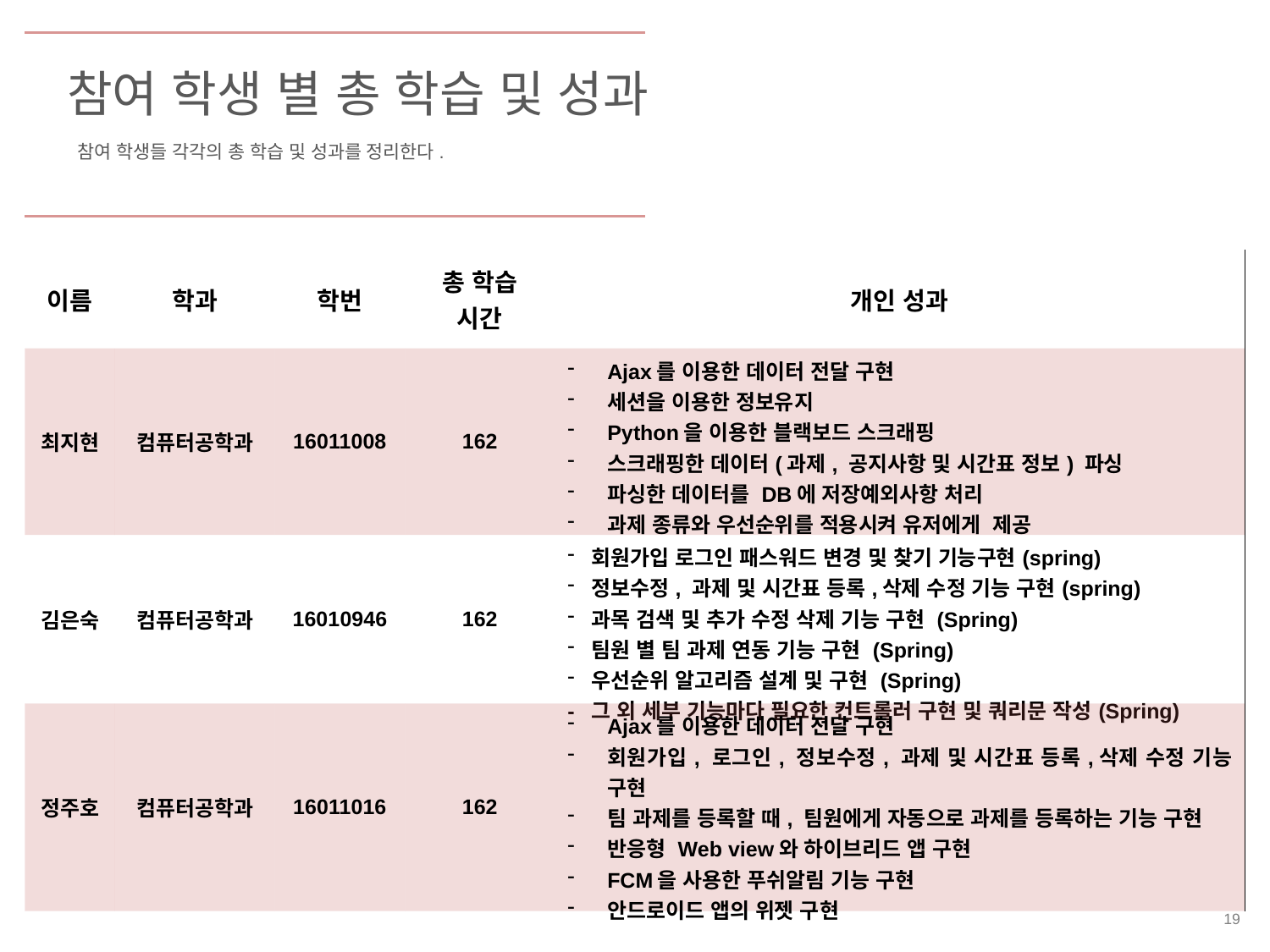

참여 학생 별 총 학습 및 성과
참여 학생들 각각의 총 학습 및 성과를 정리한다.
| 이름 | 학과 | 학번 | 총 학습 시간 | 개인 성과 |
| --- | --- | --- | --- | --- |
| 최지현 | 컴퓨터공학과 | 16011008 | 162 | Ajax를 이용한 데이터 전달 구현 세션을 이용한 정보유지 Python을 이용한 블랙보드 스크래핑 스크래핑한 데이터(과제, 공지사항 및 시간표 정보) 파싱 파싱한 데이터를 DB에 저장예외사항 처리 과제 종류와 우선순위를 적용시켜 유저에게 제공 |
| 김은숙 | 컴퓨터공학과 | 16010946 | 162 | 회원가입 로그인 패스워드 변경 및 찾기 기능구현(spring) 정보수정, 과제 및 시간표 등록,삭제 수정 기능 구현(spring) 과목 검색 및 추가 수정 삭제 기능 구현 (Spring) 팀원 별 팀 과제 연동 기능 구현 (Spring) 우선순위 알고리즘 설계 및 구현 (Spring) - 그 외 세부 기능마다 필요한 컨트롤러 구현 및 쿼리문 작성(Spring) |
| 정주호 | 컴퓨터공학과 | 16011016 | 162 | Ajax를 이용한 데이터 전달 구현 회원가입, 로그인, 정보수정, 과제 및 시간표 등록,삭제 수정 기능 구현 팀 과제를 등록할 때, 팀원에게 자동으로 과제를 등록하는 기능 구현 반응형 Web view와 하이브리드 앱 구현 FCM을 사용한 푸쉬알림 기능 구현 안드로이드 앱의 위젯 구현 |